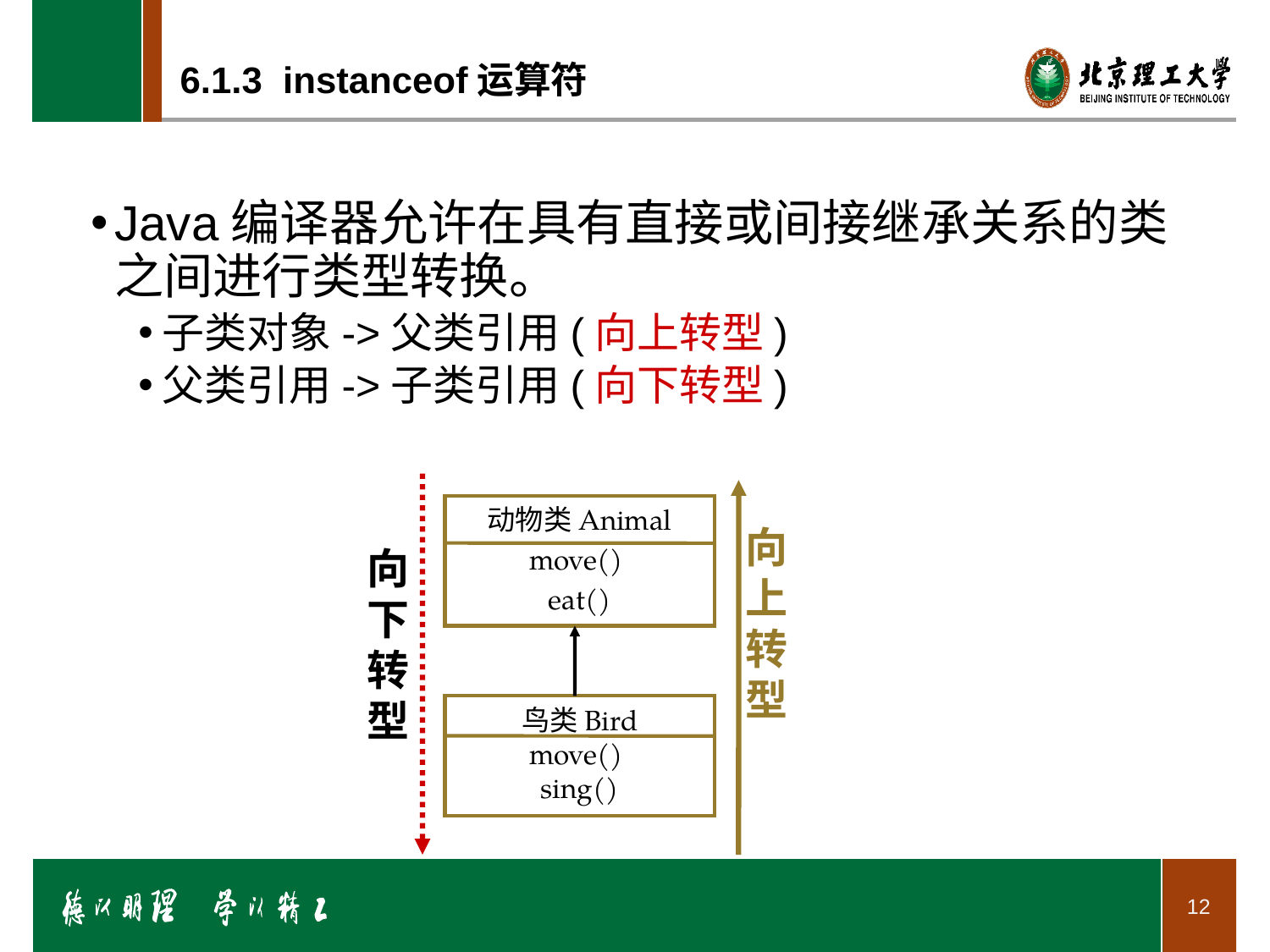

# 6.1.3  instanceof运算符
Java编译器允许在具有直接或间接继承关系的类之间进行类型转换。
子类对象->父类引用(向上转型)
父类引用->子类引用(向下转型)

向下转型

向上转型
动物类Animal
move()
eat()

鸟类Bird
move()
sing()